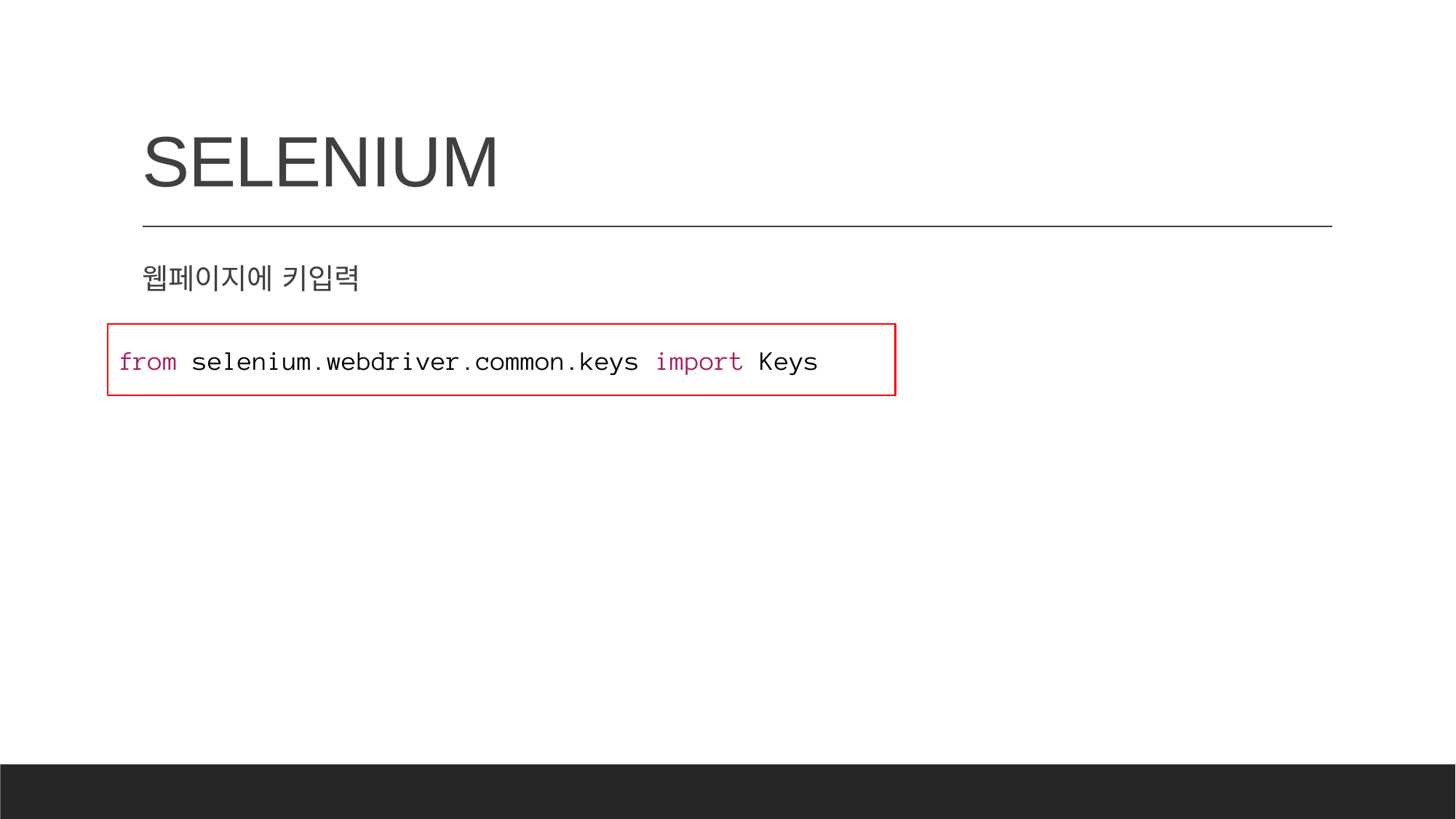

# SELENIUM
웹페이지에 키입력

from selenium.webdriver.common.keys import Keys